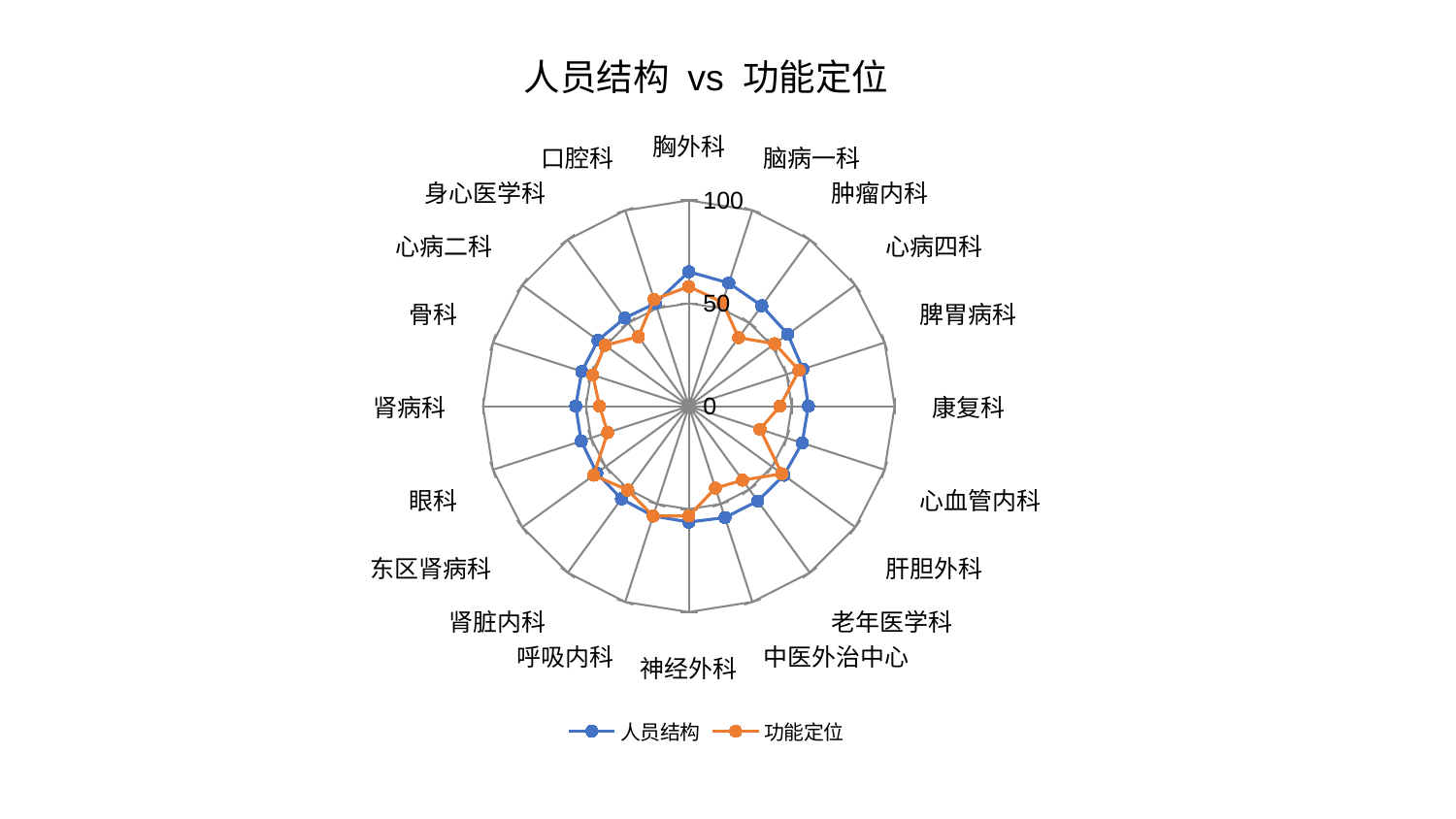

### Chart: 人员结构 vs 功能定位

| Category | 人员结构 | 功能定位 |
|---|---|---|
| 胸外科 | 65.35854386246328 | 58.14350395298067 |
| 脑病一科 | 62.91050509125518 | 53.05716595896306 |
| 肿瘤内科 | 60.33886604345 | 41.1471968225058 |
| 心病四科 | 59.47027761387368 | 51.64748610418224 |
| 脾胃病科 | 58.299919297691936 | 56.319428842069236 |
| 康复科 | 58.09368089958462 | 44.271473982770424 |
| 心血管内科 | 57.896476641563595 | 36.39295421635628 |
| 肝胆外科 | 57.09997788786263 | 55.865411542407244 |
| 老年医学科 | 56.974668202752966 | 44.44171637242251 |
| 中医外治中心 | 56.917637342568554 | 41.865551265144816 |
| 神经外科 | 56.293750494629634 | 53.36727763823995 |
| 呼吸内科 | 56.096077997868214 | 56.11556500617077 |
| 肾脏内科 | 55.67555099740817 | 50.40007874242254 |
| 东区肾病科 | 55.24996761629835 | 57.08971709848766 |
| 眼科 | 54.946937953259834 | 41.467676673454825 |
| 肾病科 | 54.93410875276046 | 43.37128400621806 |
| 骨科 | 54.67958896311353 | 49.07667231362974 |
| 心病二科 | 54.538220670785705 | 50.297945805029165 |
| 身心医学科 | 52.9371407152161 | 41.75691134269605 |
| 口腔科 | 52.51818583803952 | 54.52455588290122 |
24